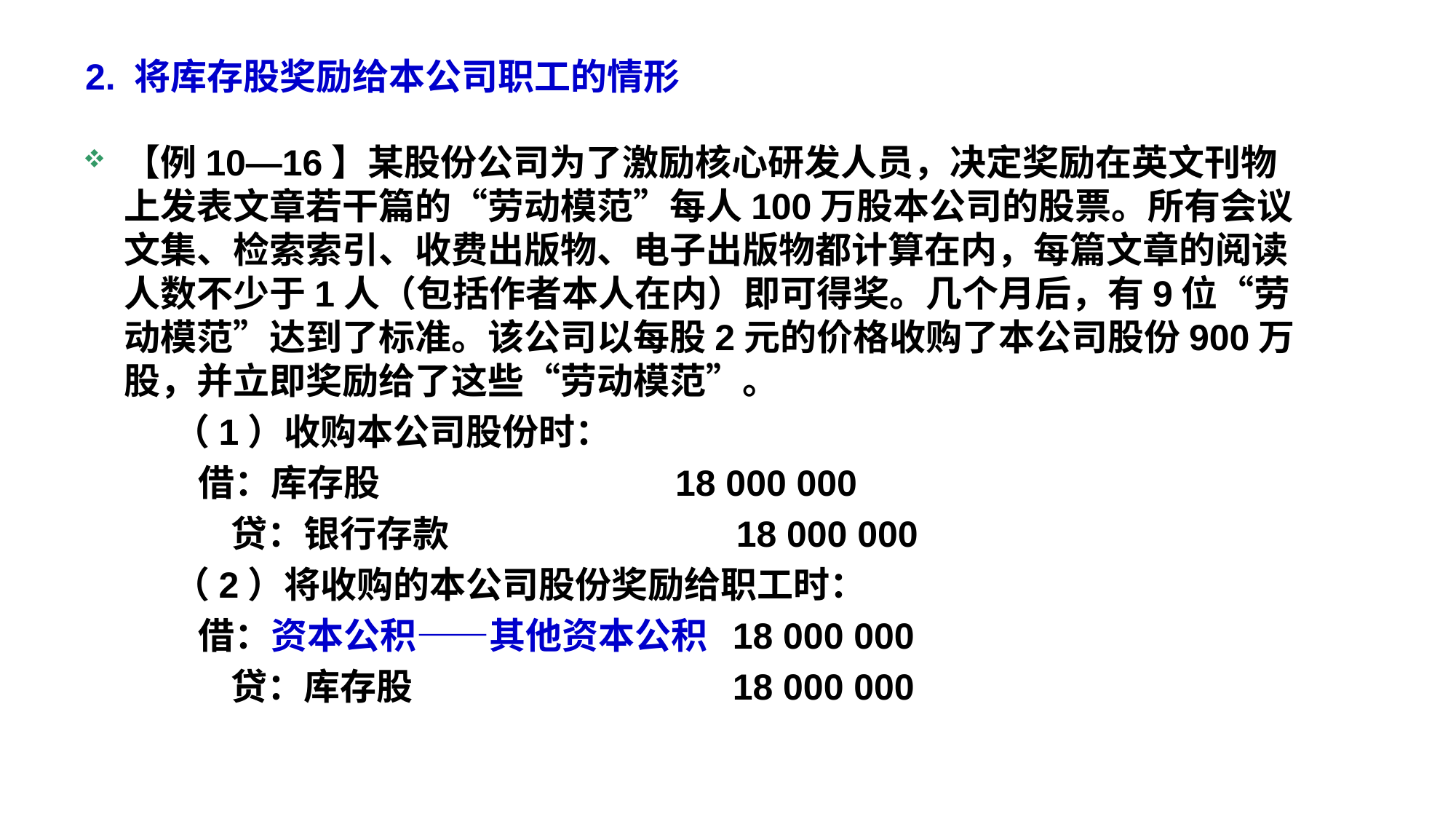

2. 将库存股奖励给本公司职工的情形
【例10—16】某股份公司为了激励核心研发人员，决定奖励在英文刊物上发表文章若干篇的“劳动模范”每人100万股本公司的股票。所有会议文集、检索索引、收费出版物、电子出版物都计算在内，每篇文章的阅读人数不少于1人（包括作者本人在内）即可得奖。几个月后，有9位“劳动模范”达到了标准。该公司以每股2元的价格收购了本公司股份900万股，并立即奖励给了这些“劳动模范”。
          （1）收购本公司股份时：
             借：库存股                                   18 000 000
                 贷：银行存款                                  18 000 000
          （2）将收购的本公司股份奖励给职工时：
             借：资本公积——其他资本公积  18 000 000
                 贷：库存股                                      18 000 000